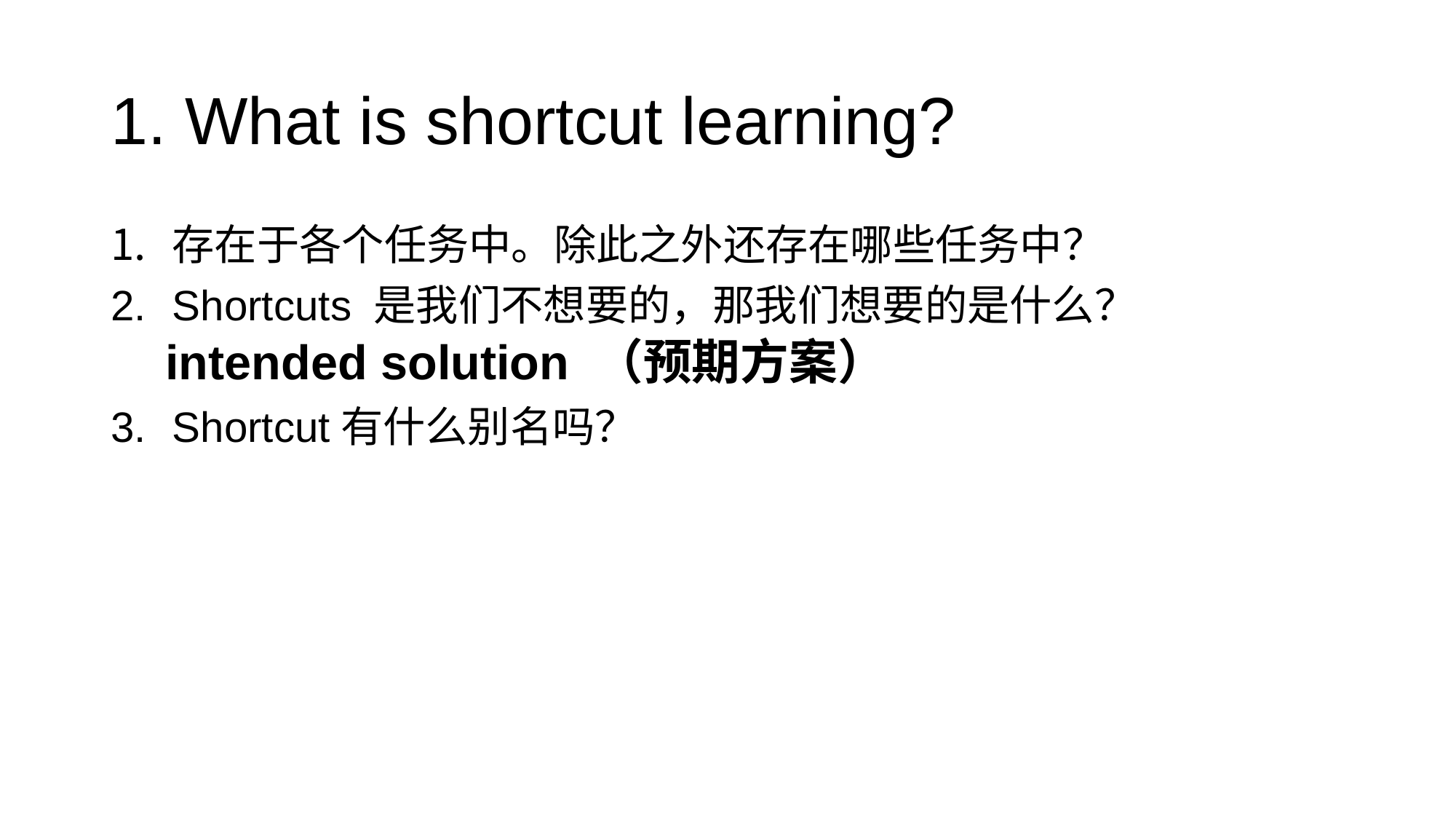

# 1. What is shortcut learning?
存在于各个任务中。除此之外还存在哪些任务中？
Shortcuts 是我们不想要的，那我们想要的是什么？
intended solution （预期方案）
Shortcut有什么别名吗？